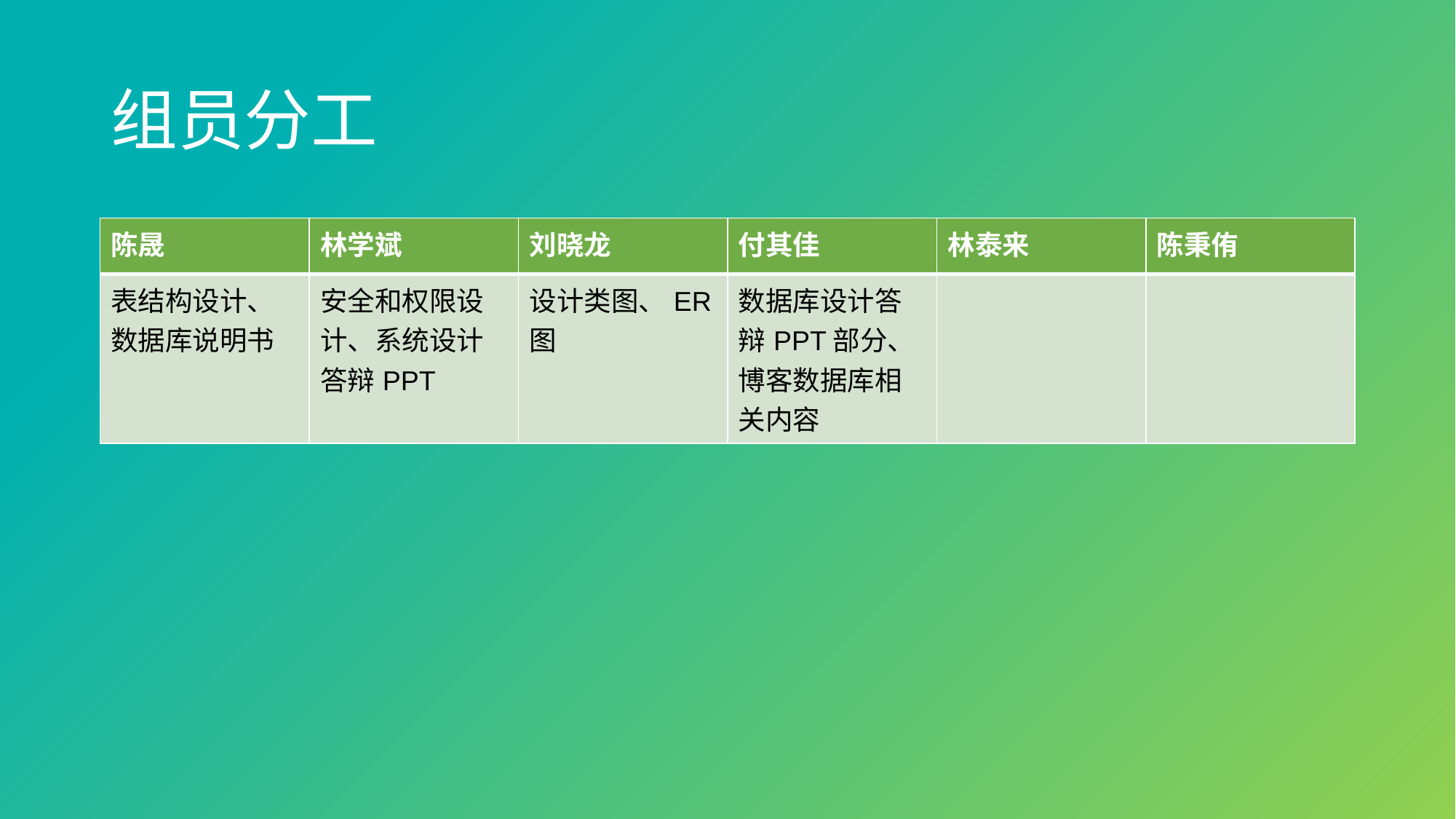

# 组员分工
| 陈晟 | 林学斌 | 刘晓龙 | 付其佳 | 林泰来 | 陈秉侑 |
| --- | --- | --- | --- | --- | --- |
| 表结构设计、数据库说明书 | 安全和权限设计、系统设计答辩PPT | 设计类图、ER图 | 数据库设计答辩PPT部分、博客数据库相关内容 |  |  |